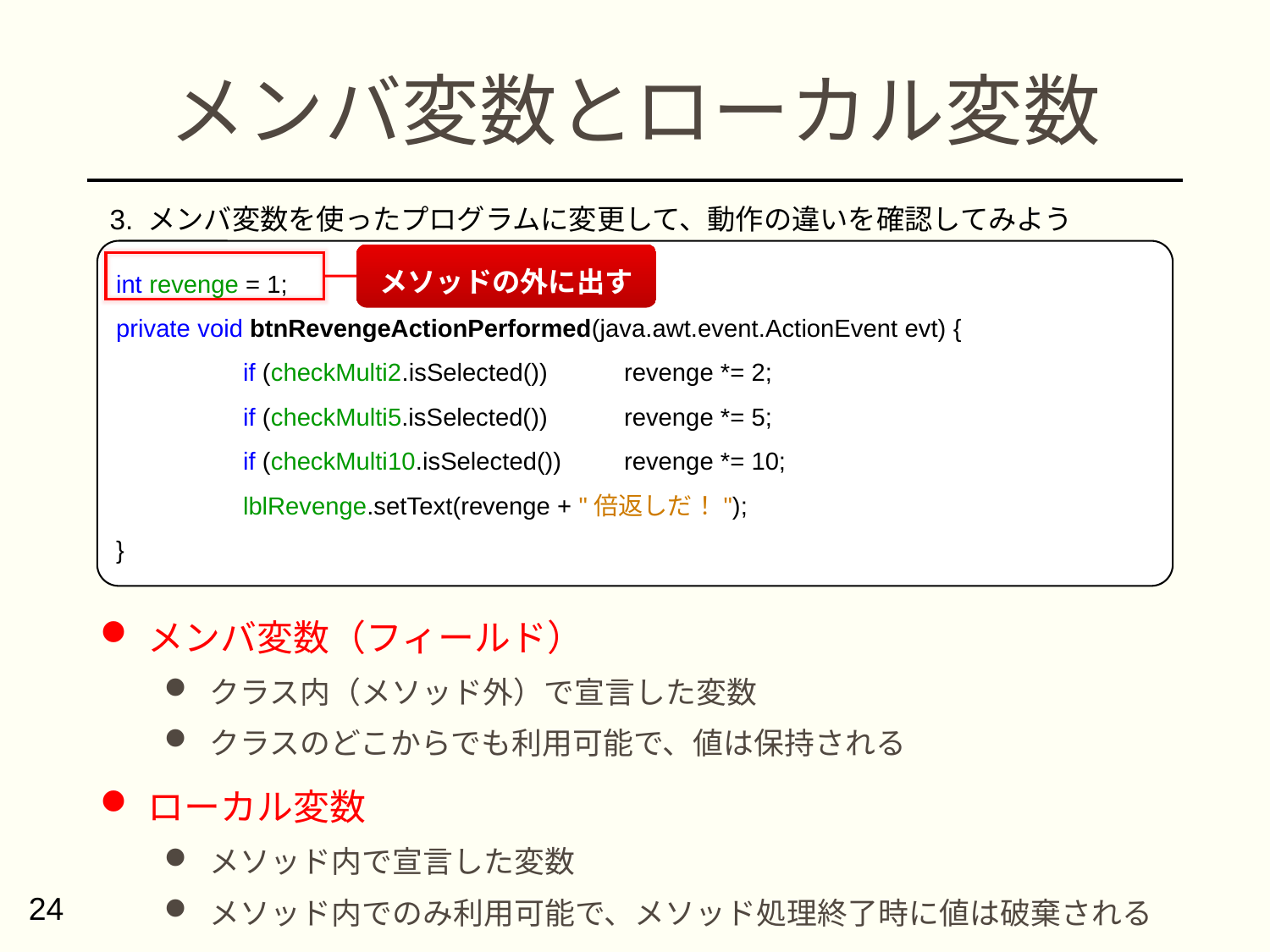

# メンバ変数とローカル変数
3. メンバ変数を使ったプログラムに変更して、動作の違いを確認してみよう
int revenge = 1;
private void btnRevengeActionPerformed(java.awt.event.ActionEvent evt) {
	if (checkMulti2.isSelected()) 	revenge *= 2;
	if (checkMulti5.isSelected()) 	revenge *= 5;
	if (checkMulti10.isSelected()) 	revenge *= 10;
	lblRevenge.setText(revenge + "倍返しだ！");
}
メソッドの外に出す

 メンバ変数（フィールド）
 クラス内（メソッド外）で宣言した変数
 クラスのどこからでも利用可能で、値は保持される
 ローカル変数
 メソッド内で宣言した変数
 メソッド内でのみ利用可能で、メソッド処理終了時に値は破棄される
24